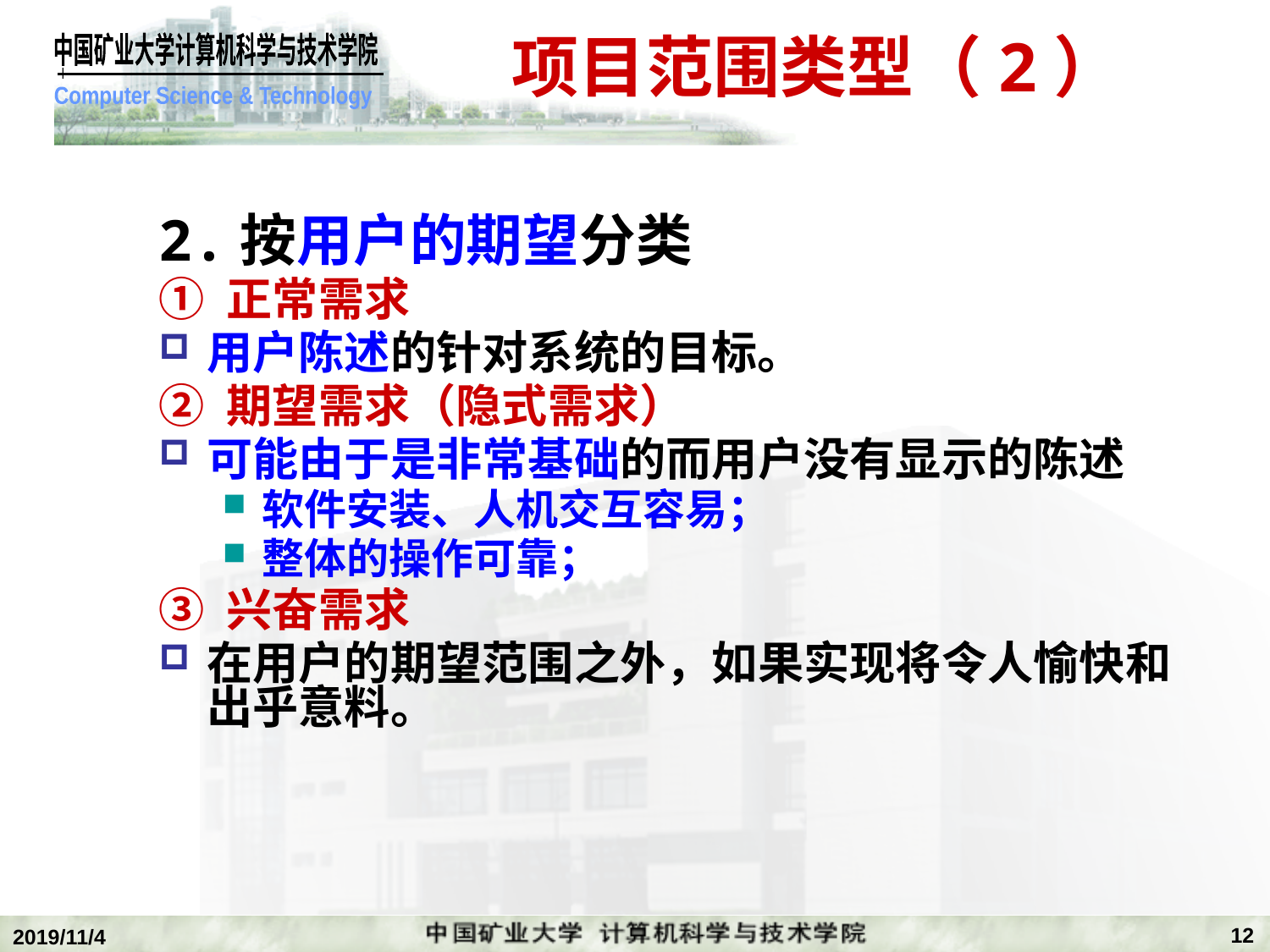

# 项目范围类型（2）
2.按用户的期望分类
① 正常需求
用户陈述的针对系统的目标。
② 期望需求（隐式需求）
可能由于是非常基础的而用户没有显示的陈述
软件安装、人机交互容易；
整体的操作可靠；
③ 兴奋需求
在用户的期望范围之外，如果实现将令人愉快和出乎意料。
12
2019/11/4